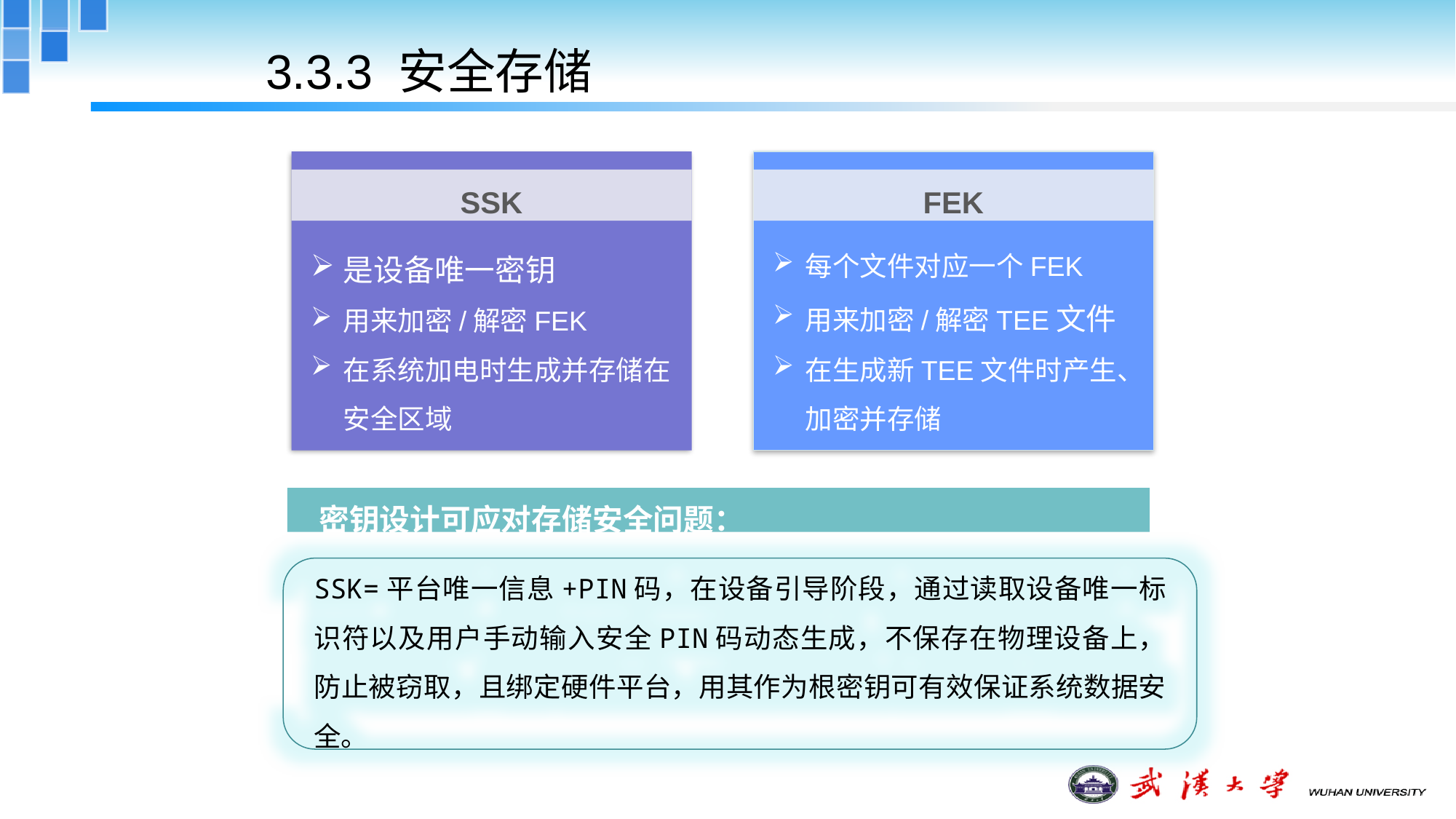

3.3.3 安全存储

FEK

每个文件对应一个FEK
用来加密/解密TEE文件
在生成新TEE文件时产生、加密并存储

SSK

是设备唯一密钥
用来加密/解密FEK
在系统加电时生成并存储在安全区域
  密钥设计可应对存储安全问题：
SSK=平台唯一信息+PIN码，在设备引导阶段，通过读取设备唯一标识符以及用户手动输入安全PIN码动态生成，不保存在物理设备上，防止被窃取，且绑定硬件平台，用其作为根密钥可有效保证系统数据安全。